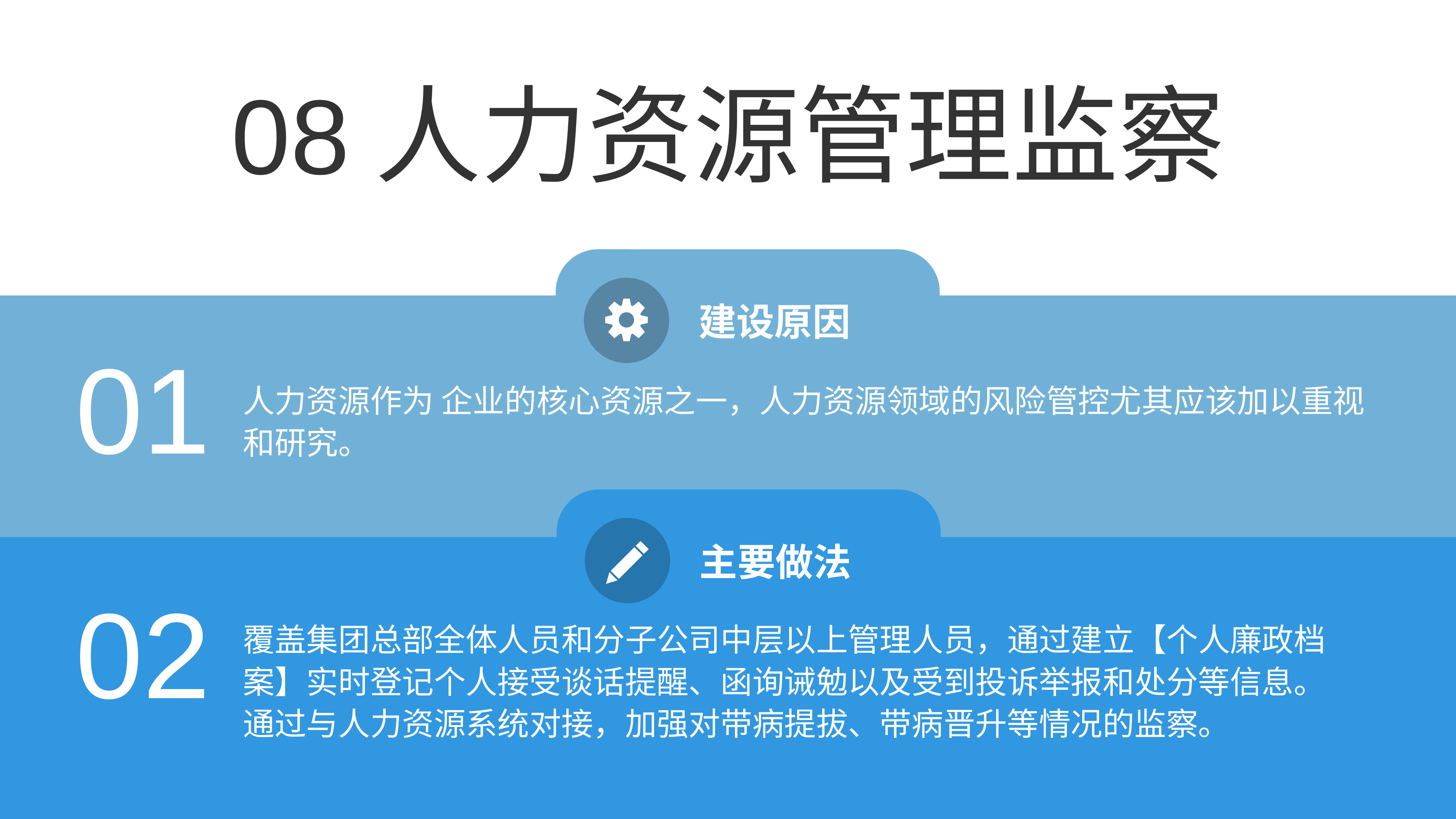

08人力资源管理监察

建设原因

01
人力资源作为 企业的核心资源之一，人力资源领域的风险管控尤其应该加以重视和研究。

主要做法

02
覆盖集团总部全体人员和分子公司中层以上管理人员，通过建立【个人廉政档案】实时登记个人接受谈话提醒、函询诫勉以及受到投诉举报和处分等信息。通过与人力资源系统对接，加强对带病提拔、带病晋升等情况的监察。
110